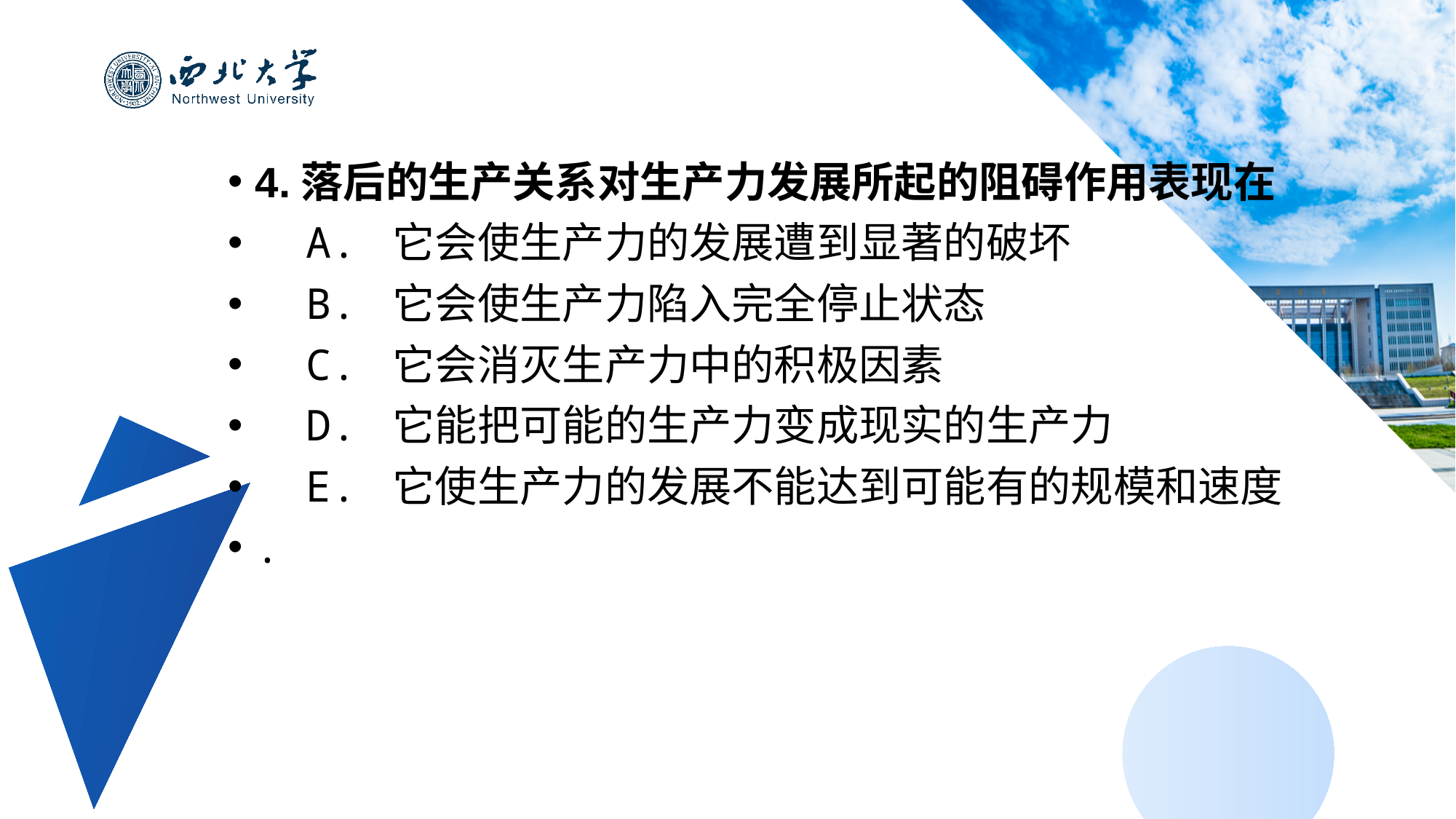

4.落后的生产关系对生产力发展所起的阻碍作用表现在
  A. 它会使生产力的发展遭到显著的破坏
  B. 它会使生产力陷入完全停止状态
  C. 它会消灭生产力中的积极因素
  D. 它能把可能的生产力变成现实的生产力
  E. 它使生产力的发展不能达到可能有的规模和速度
.